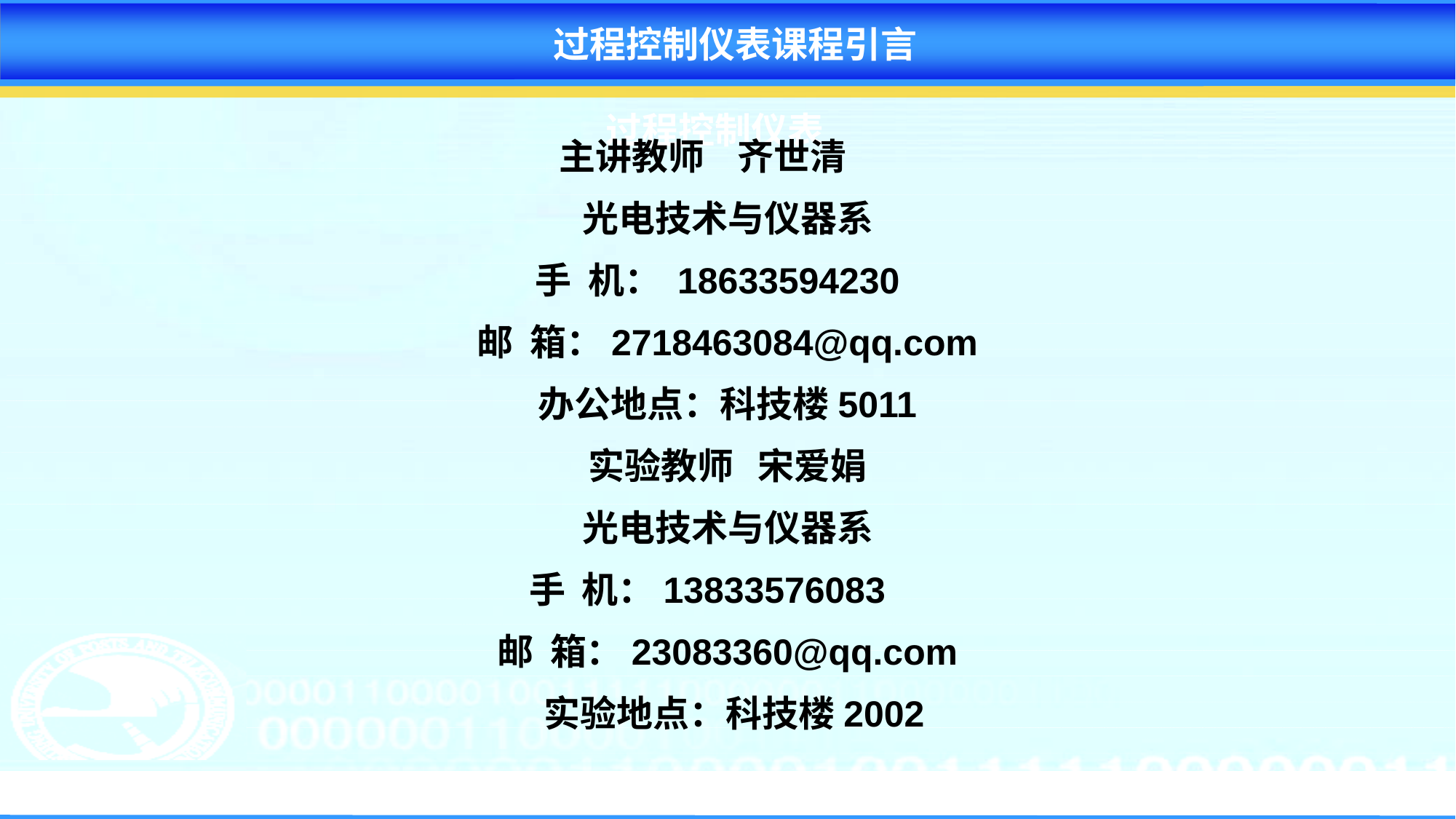

过程控制仪表课程引言
   过程控制仪表
主讲教师    齐世清
光电技术与仪器系
手  机： 18633594230
邮  箱：2718463084@qq.com
办公地点：科技楼5011
实验教师   宋爱娟
光电技术与仪器系
手  机：13833576083
邮  箱：23083360@qq.com
   实验地点：科技楼2002